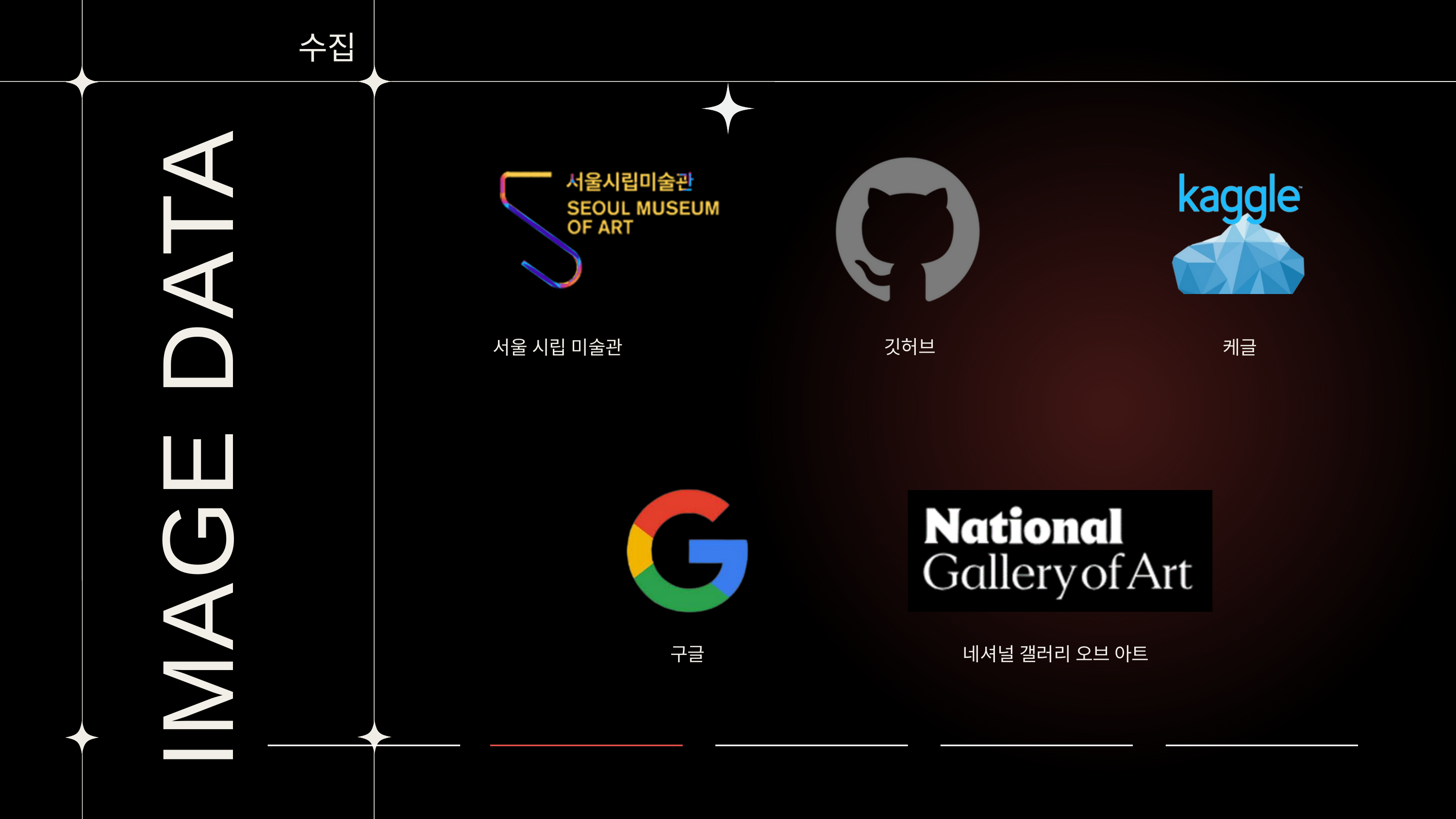

수집

IMAGE DATA
깃허브
케글
서울 시립 미술관

구글
네셔널 갤러리 오브 아트